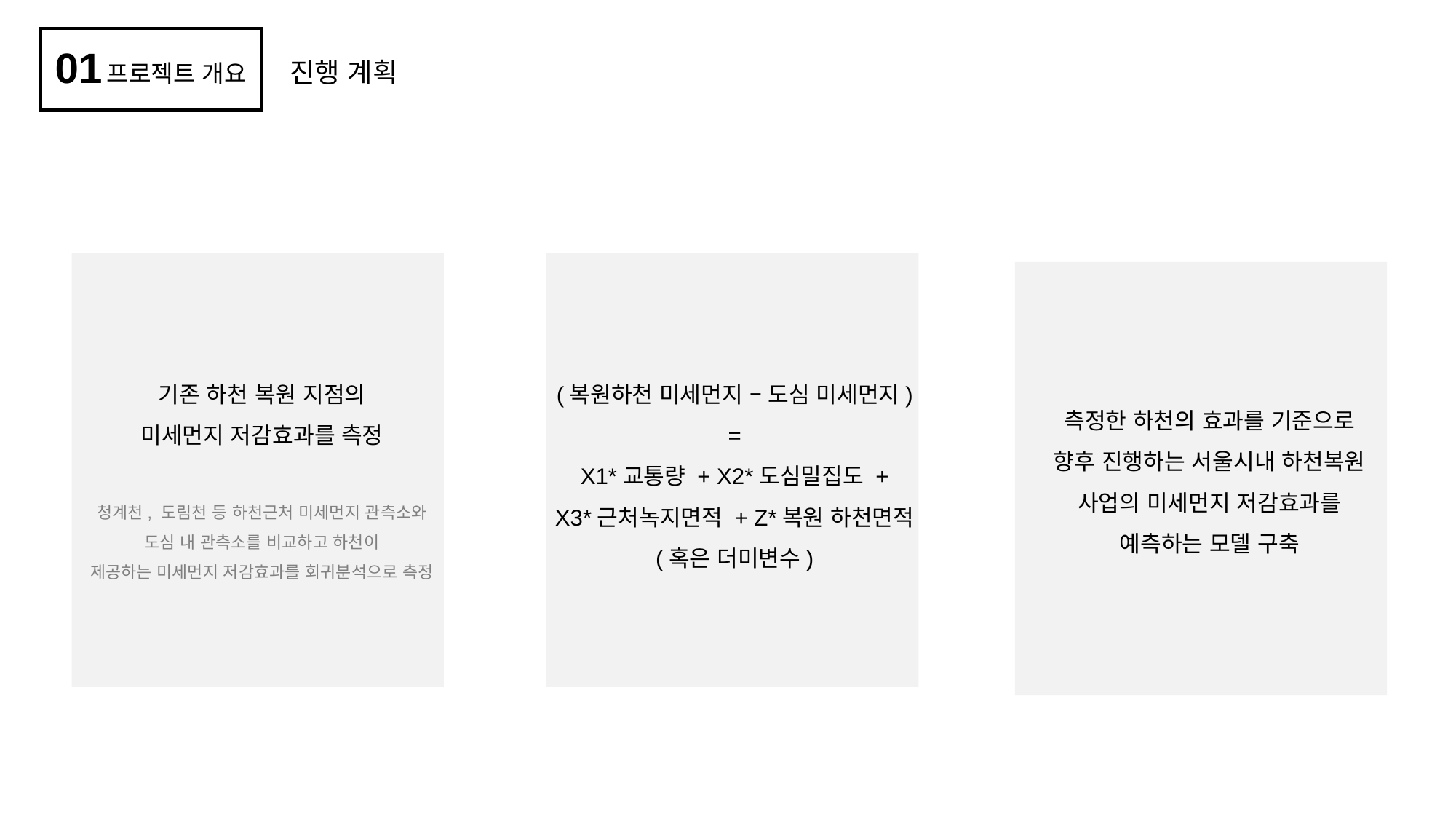

01
진행 계획
프로젝트 개요

기존 하천 복원 지점의
미세먼지 저감효과를 측정

청계천, 도림천 등 하천근처 미세먼지 관측소와
도심 내 관측소를 비교하고 하천이
제공하는 미세먼지 저감효과를 회귀분석으로 측정

(복원하천 미세먼지 – 도심 미세먼지)
=
X1*교통량 + X2*도심밀집도 +
X3*근처녹지면적 + Z*복원 하천면적
(혹은 더미변수)
측정한 하천의 효과를 기준으로
향후 진행하는 서울시내 하천복원
사업의 미세먼지 저감효과를
예측하는 모델 구축